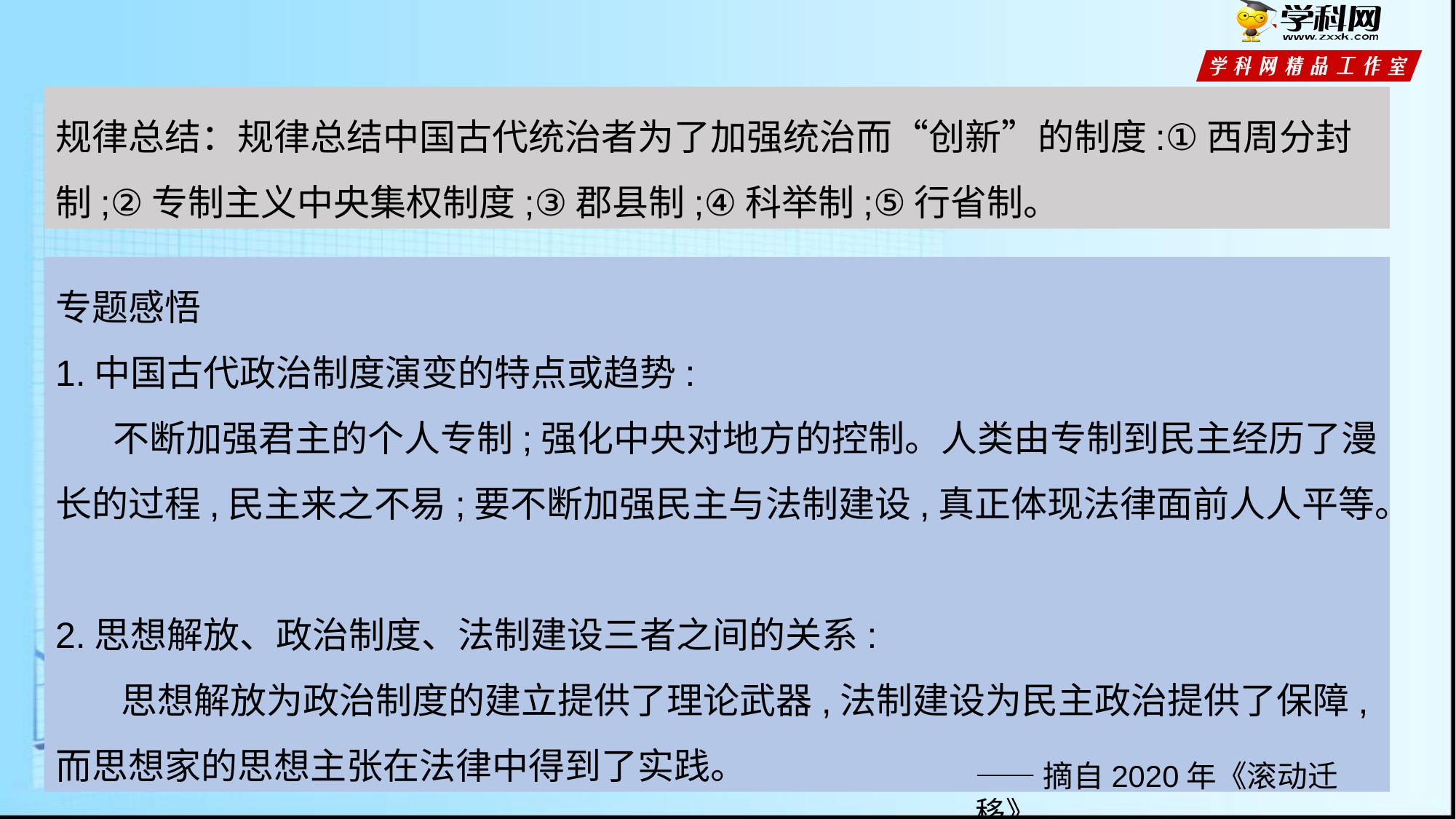

规律总结：规律总结中国古代统治者为了加强统治而“创新”的制度:①西周分封制;②专制主义中央集权制度;③郡县制;④科举制;⑤行省制。
专题感悟
1.中国古代政治制度演变的特点或趋势:
      不断加强君主的个人专制;强化中央对地方的控制。人类由专制到民主经历了漫长的过程,民主来之不易;要不断加强民主与法制建设,真正体现法律面前人人平等。
2.思想解放、政治制度、法制建设三者之间的关系:
       思想解放为政治制度的建立提供了理论武器,法制建设为民主政治提供了保障,而思想家的思想主张在法律中得到了实践。
——摘自2020年《滚动迁移》